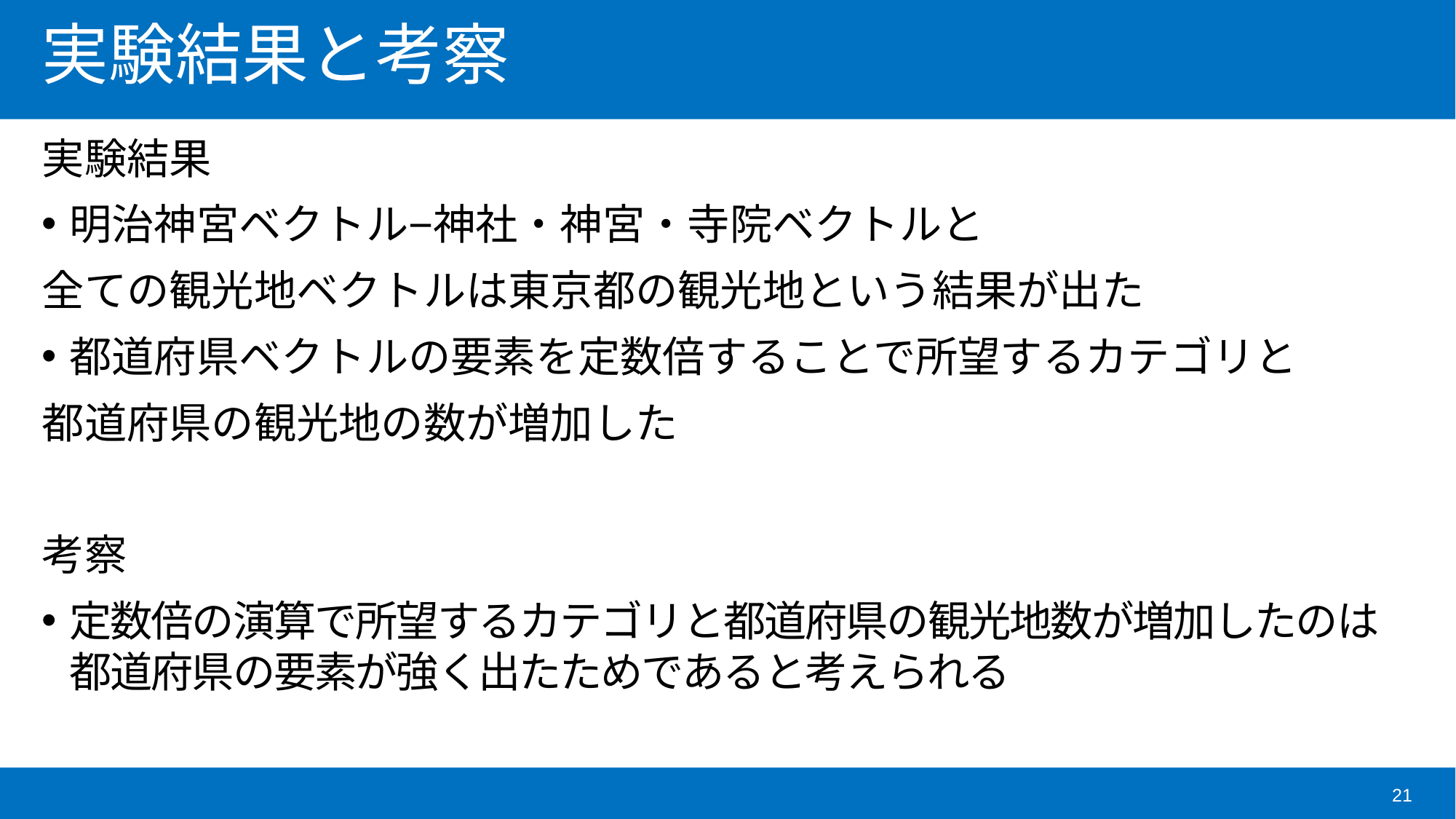

# 実験結果と考察
実験結果
明治神宮ベクトル−神社・神宮・寺院ベクトルと
全ての観光地ベクトルは東京都の観光地という結果が出た
都道府県ベクトルの要素を定数倍することで所望するカテゴリと
都道府県の観光地の数が増加した

考察
定数倍の演算で所望するカテゴリと都道府県の観光地数が増加したのは都道府県の要素が強く出たためであると考えられる
21